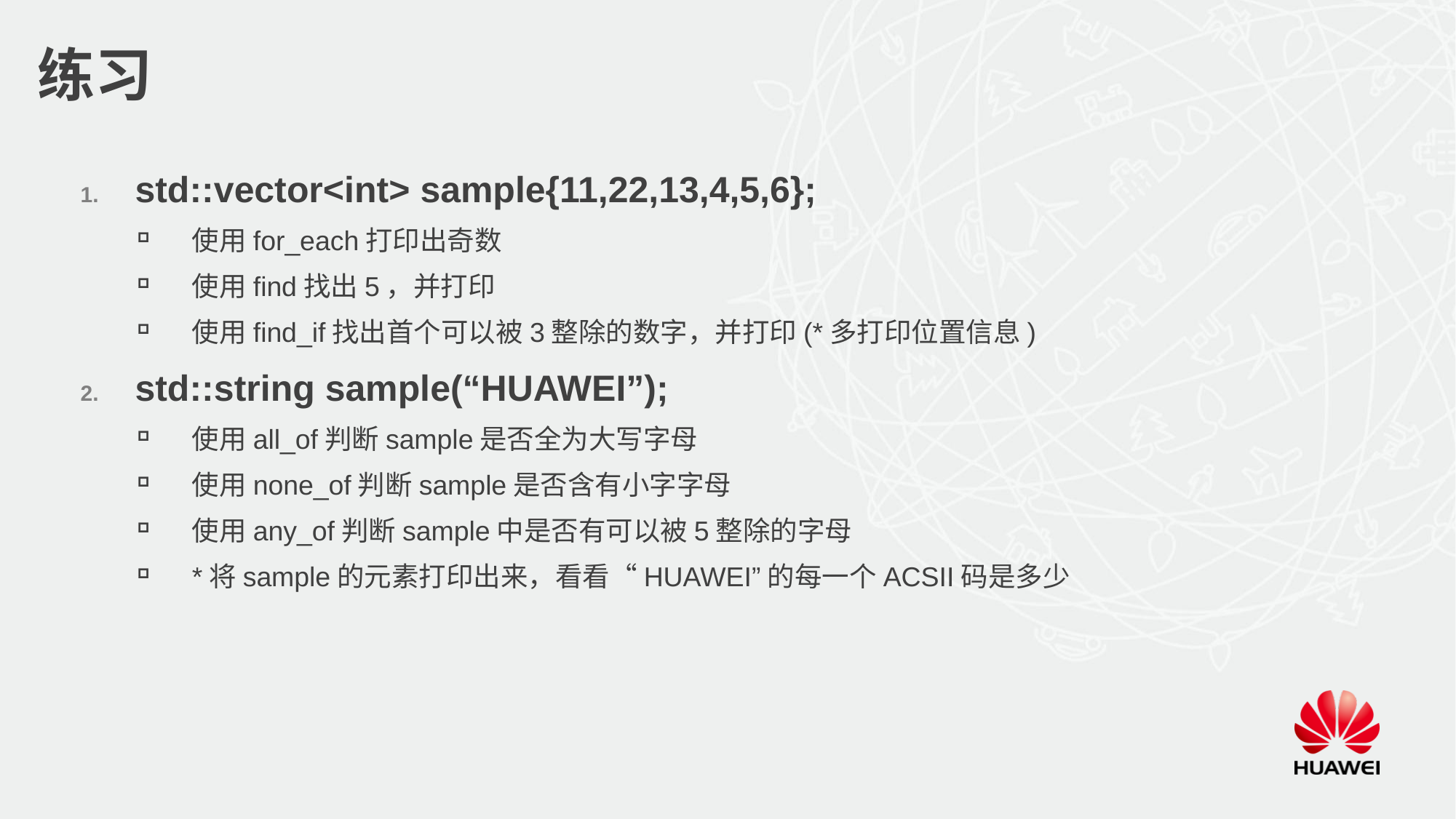

# 练习
std::vector<int> sample{11,22,13,4,5,6};
使用for_each打印出奇数
使用find找出5，并打印
使用find_if找出首个可以被3整除的数字，并打印(*多打印位置信息)
std::string sample(“HUAWEI”);
使用all_of判断sample是否全为大写字母
使用none_of判断sample是否含有小字字母
使用any_of判断sample中是否有可以被5整除的字母
*将sample的元素打印出来，看看“HUAWEI”的每一个ACSII码是多少